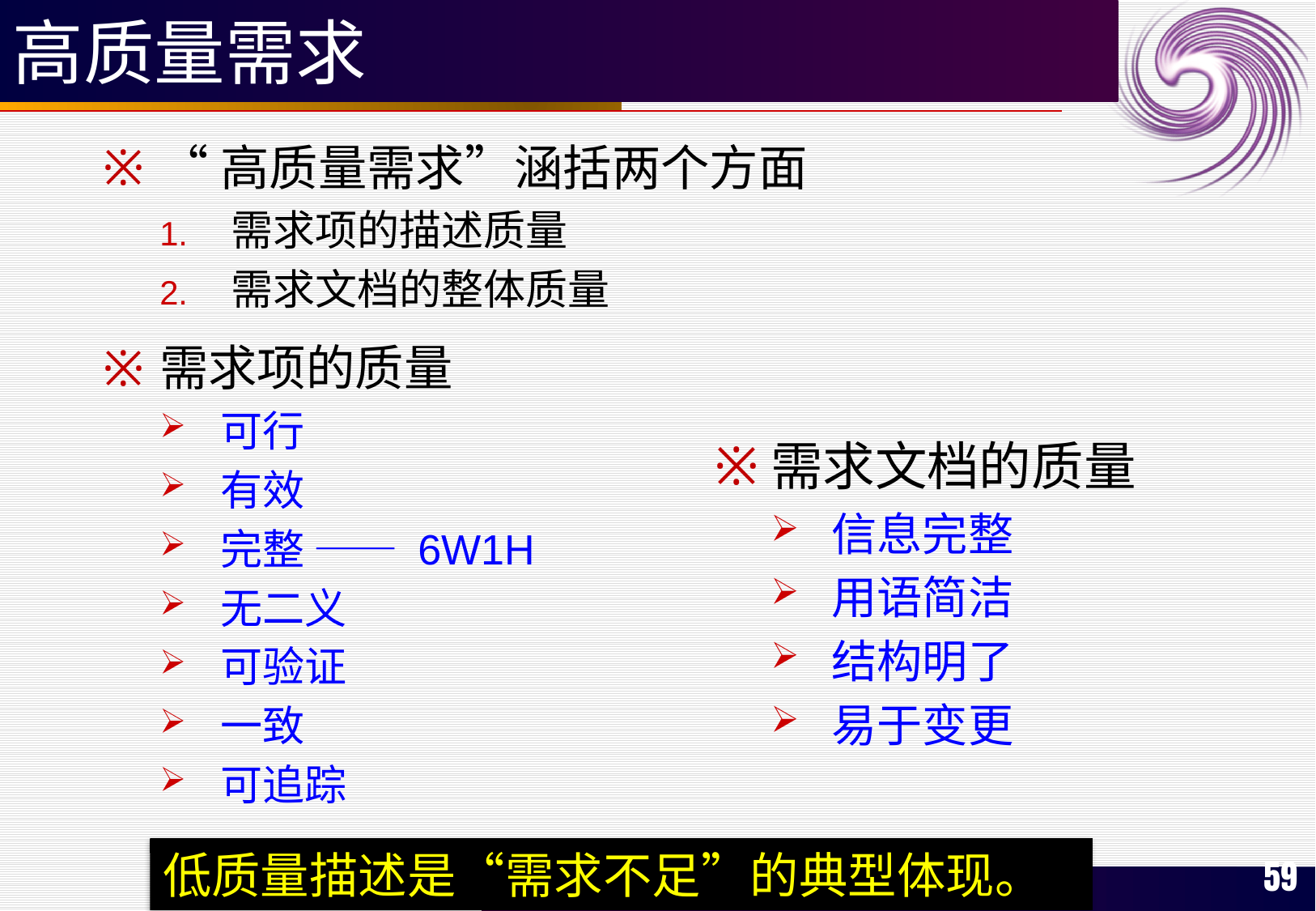

# 高质量需求
“高质量需求”涵括两个方面
需求项的描述质量
需求文档的整体质量

需求项的质量
可行
有效
完整 —— 6W1H
无二义
可验证
一致
可追踪
需求文档的质量
信息完整
用语简洁
结构明了
易于变更

低质量描述是“需求不足”的典型体现。
59